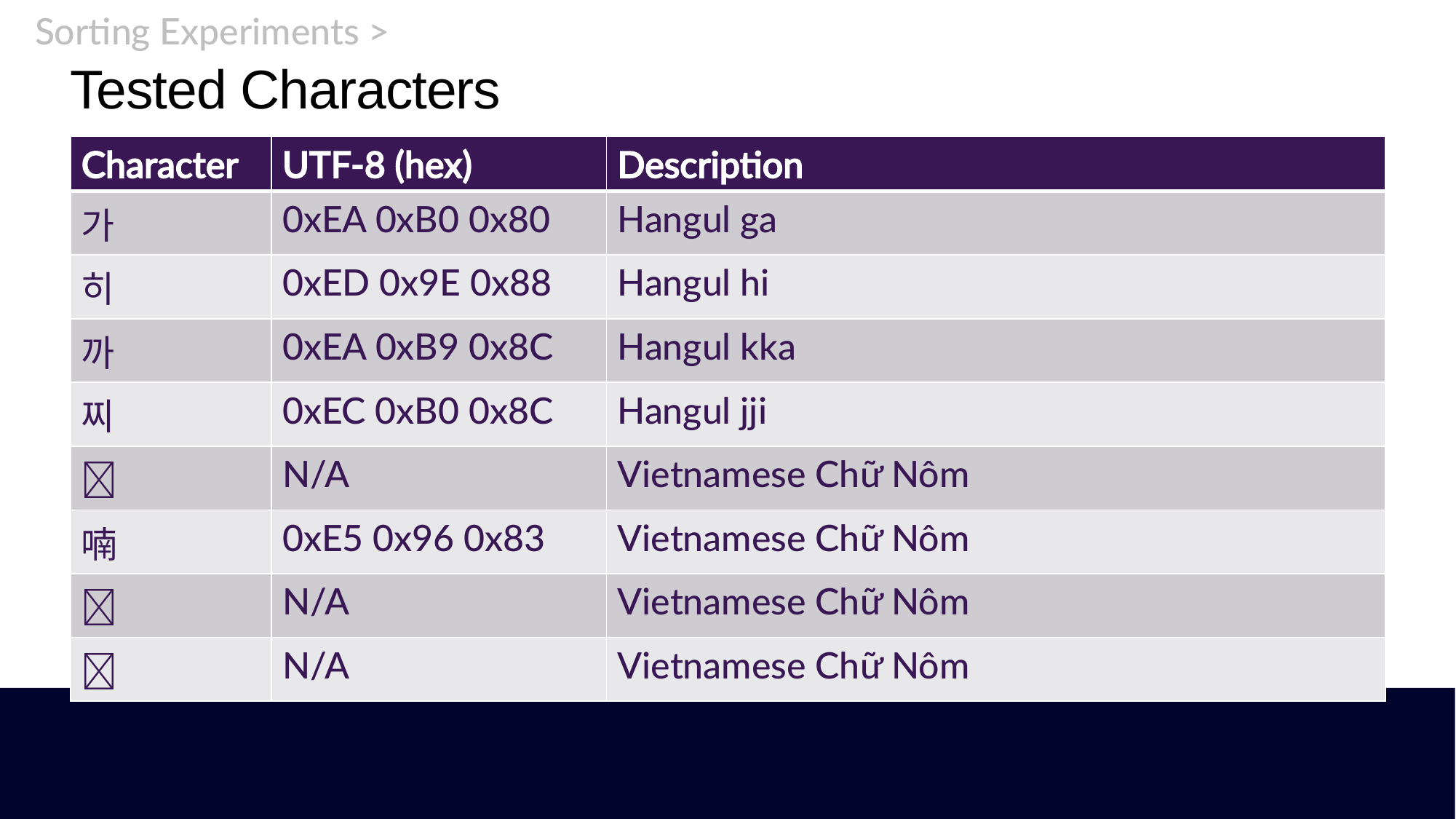

Sorting Experiments >
# Tested Characters
| Character | UTF-8 (hex) | Description |
| --- | --- | --- |
| 가 | 0xEA 0xB0 0x80 | Hangul ga |
| 히 | 0xED 0x9E 0x88 | Hangul hi |
| 까 | 0xEA 0xB9 0x8C | Hangul kka |
| 찌 | 0xEC 0xB0 0x8C | Hangul jji |
| 𡨸 | N/A | Vietnamese Chữ Nôm |
| 喃 | 0xE5 0x96 0x83 | Vietnamese Chữ Nôm |
| 𢆥 | N/A | Vietnamese Chữ Nôm |
| 𥪞 | N/A | Vietnamese Chữ Nôm |